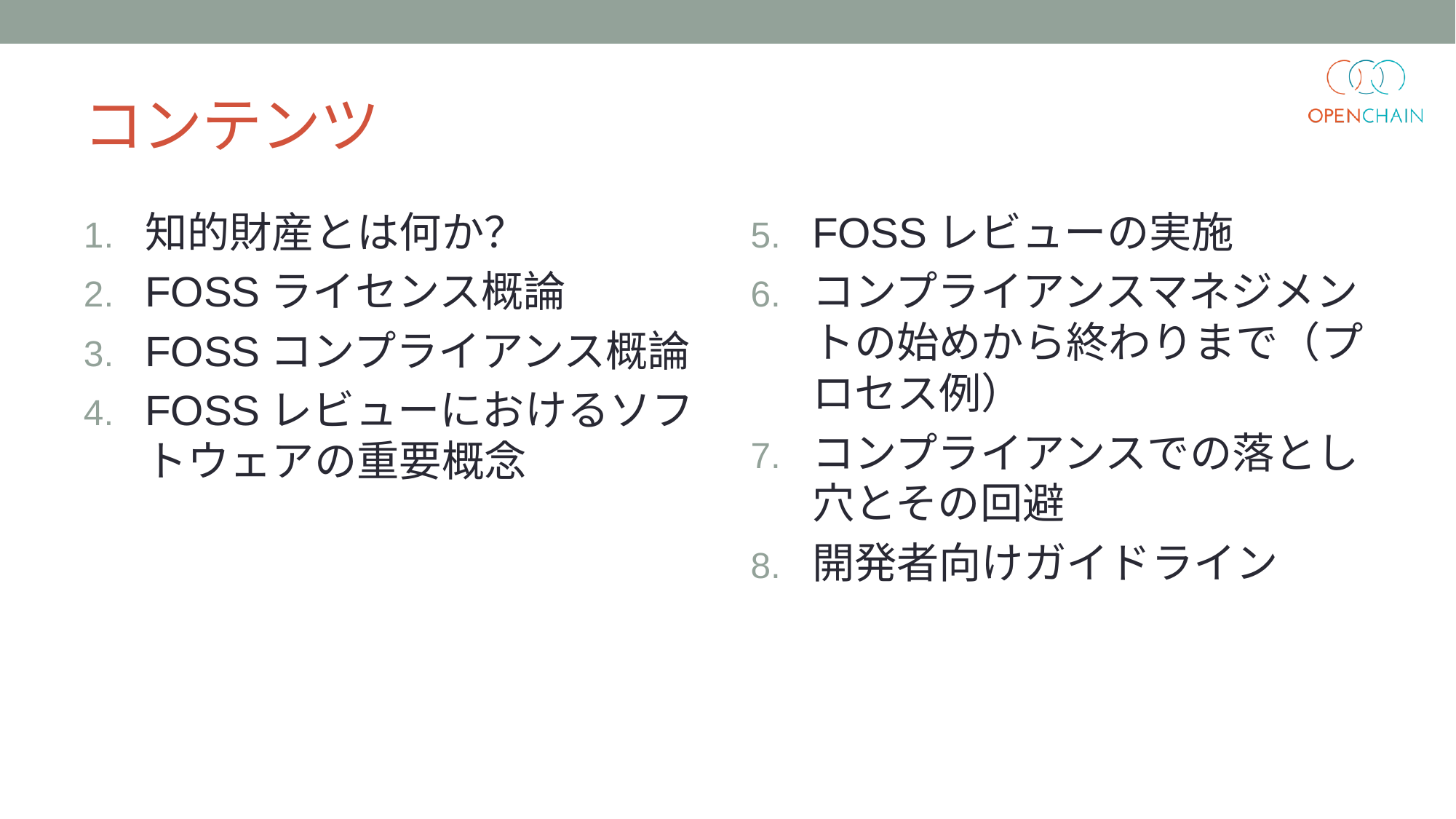

# コンテンツ
知的財産とは何か？
FOSSライセンス概論
FOSSコンプライアンス概論
FOSSレビューにおけるソフトウェアの重要概念
FOSSレビューの実施
コンプライアンスマネジメントの始めから終わりまで（プロセス例）
コンプライアンスでの落とし穴とその回避
開発者向けガイドライン